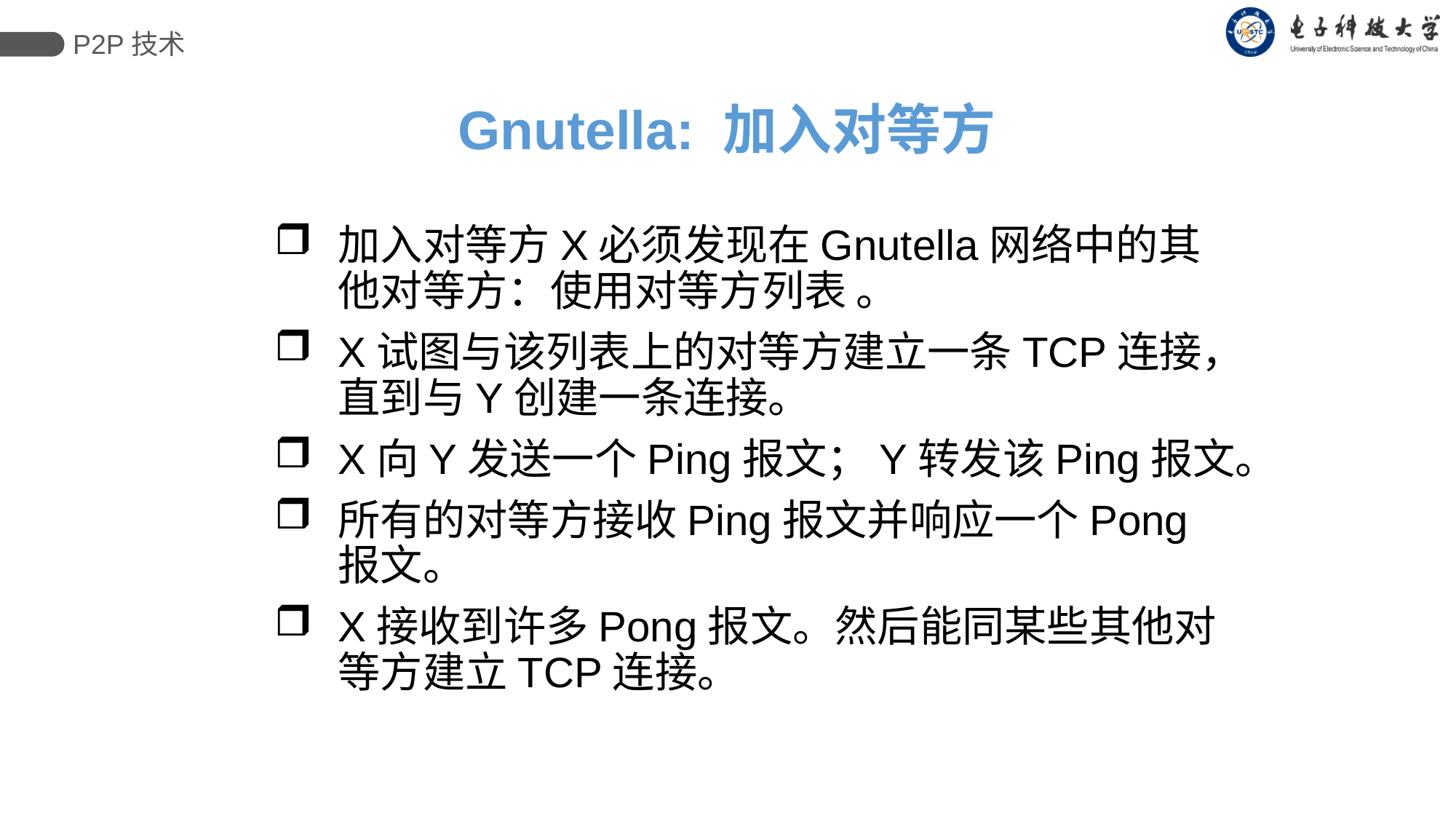

P2P技术
# Gnutella: 加入对等方
加入对等方X必须发现在Gnutella网络中的其他对等方：使用对等方列表 。
X试图与该列表上的对等方建立一条TCP连接，直到与Y创建一条连接。
X向Y发送一个Ping报文；Y转发该Ping报文。
所有的对等方接收Ping报文并响应一个Pong报文。
X接收到许多Pong报文。然后能同某些其他对等方建立TCP连接。